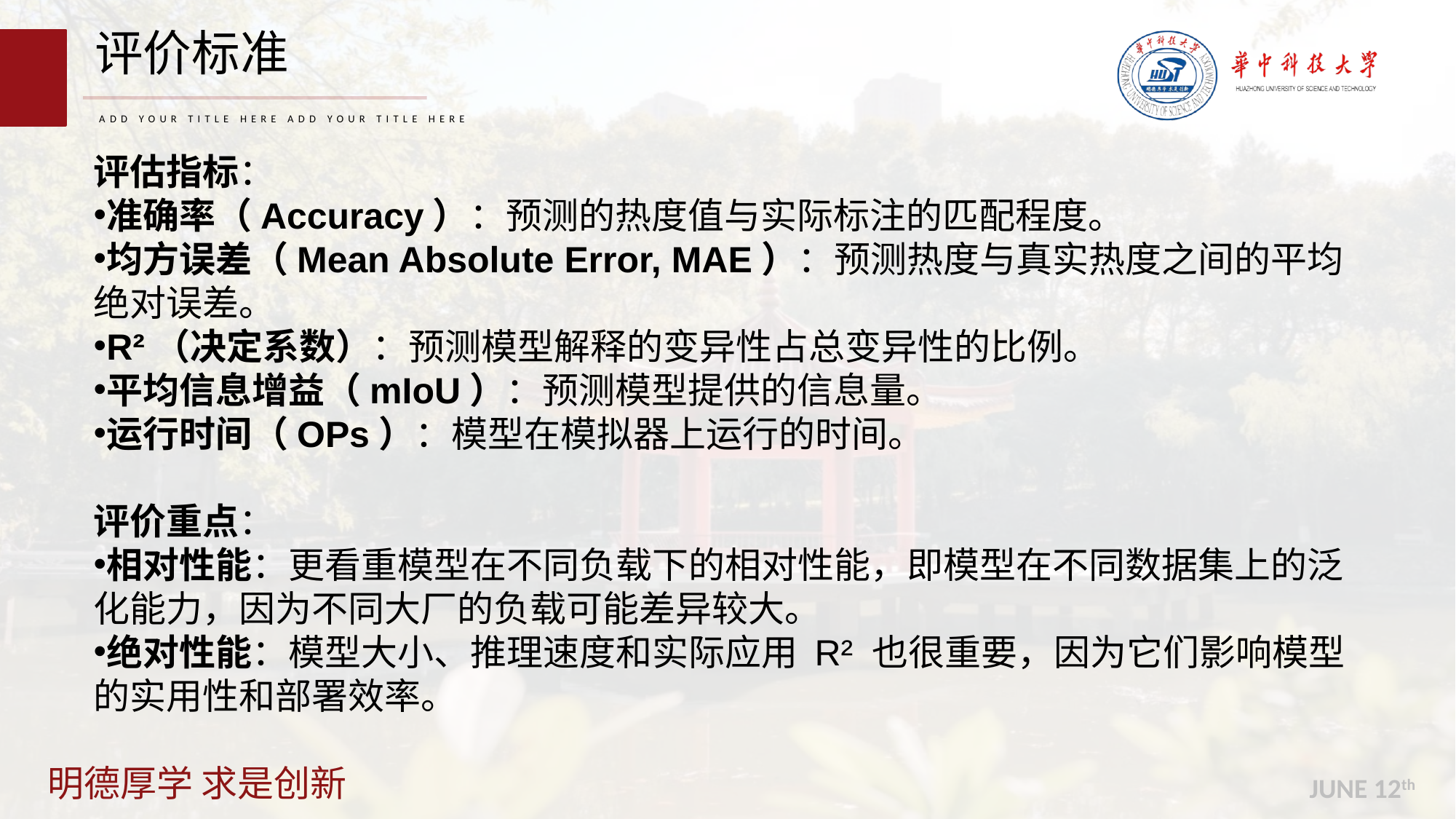

评价标准
ADD YOUR TITLE HERE ADD YOUR TITLE HERE

评估指标：
准确率（Accuracy）：预测的热度值与实际标注的匹配程度。
均方误差（Mean Absolute Error, MAE）：预测热度与真实热度之间的平均绝对误差。
R²（决定系数）：预测模型解释的变异性占总变异性的比例。
平均信息增益（mIoU）：预测模型提供的信息量。
运行时间（OPs）：模型在模拟器上运行的时间。

评价重点：
相对性能：更看重模型在不同负载下的相对性能，即模型在不同数据集上的泛化能力，因为不同大厂的负载可能差异较大。
绝对性能：模型大小、推理速度和实际应用 R² 也很重要，因为它们影响模型的实用性和部署效率。

JUNE 12th